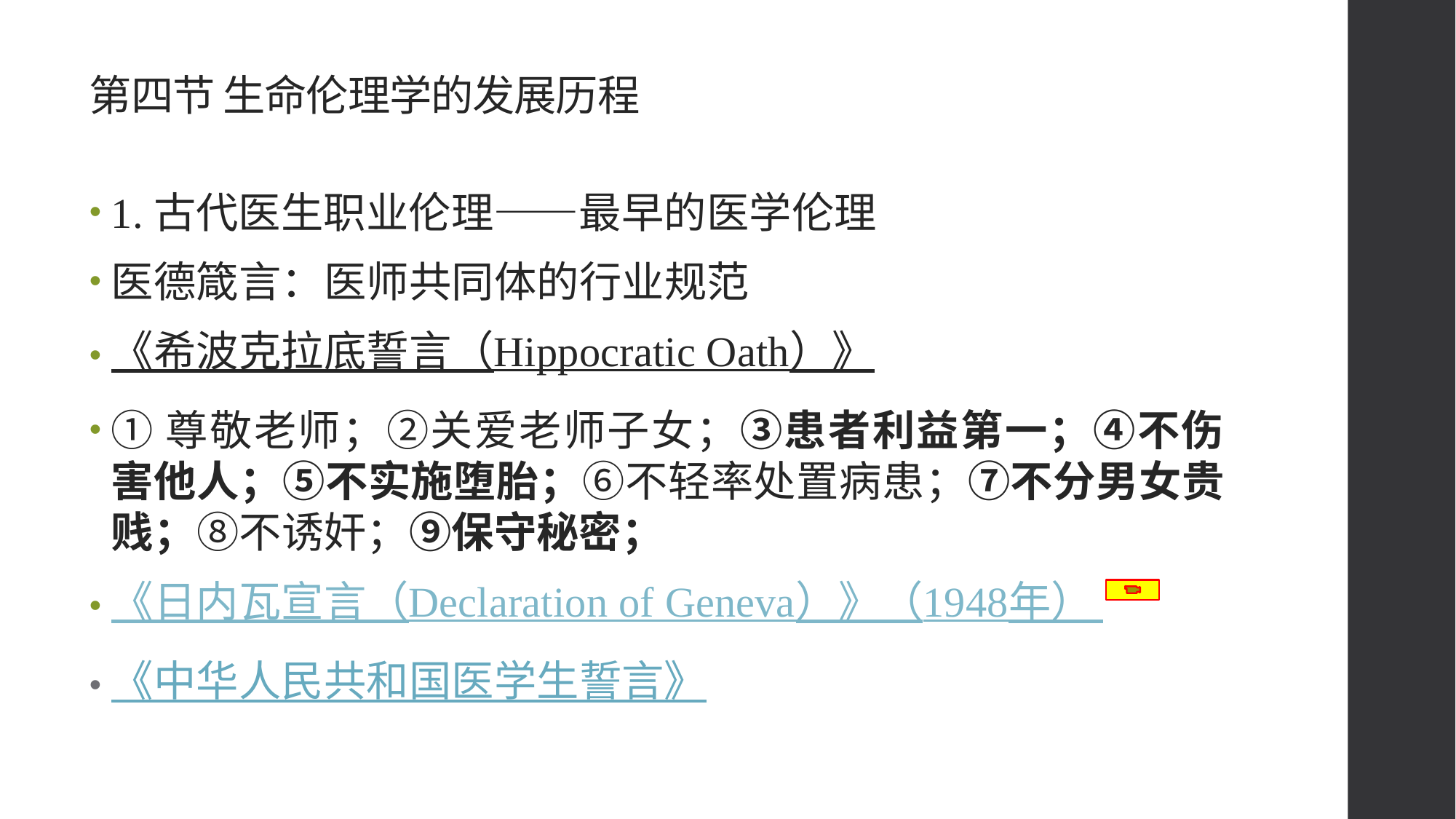

# 第四节 生命伦理学的发展历程
1.古代医生职业伦理——最早的医学伦理
医德箴言：医师共同体的行业规范
《希波克拉底誓言（Hippocratic Oath）》
①尊敬老师；②关爱老师子女；③患者利益第一；④不伤害他人；⑤不实施堕胎；⑥不轻率处置病患；⑦不分男女贵贱；⑧不诱奸；⑨保守秘密；
《日内瓦宣言（Declaration of Geneva）》（1948年）
《中华人民共和国医学生誓言》